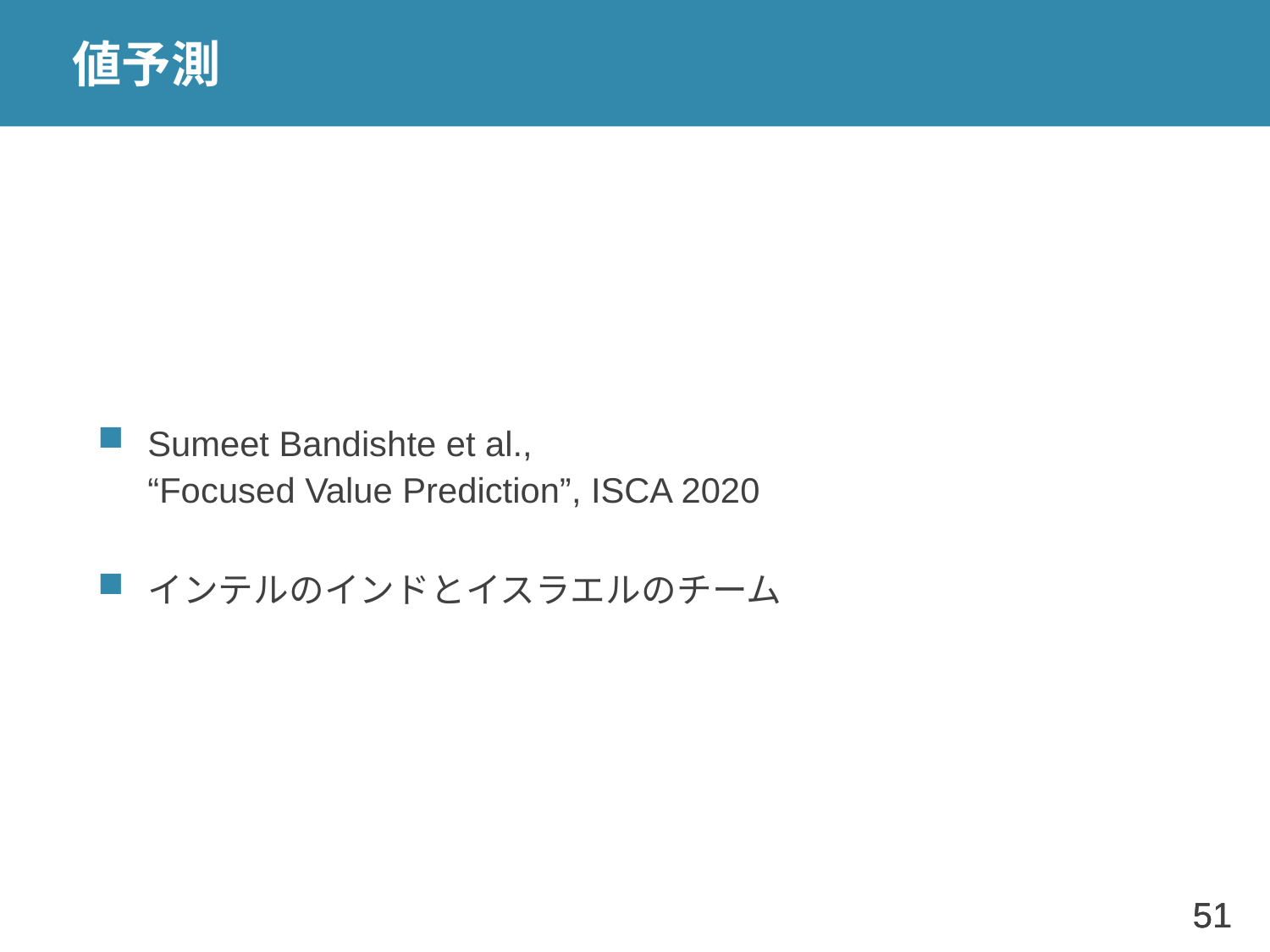

# 値予測
Sumeet Bandishte et al.,
“Focused Value Prediction”, ISCA 2020
インテルのインドとイスラエルのチーム